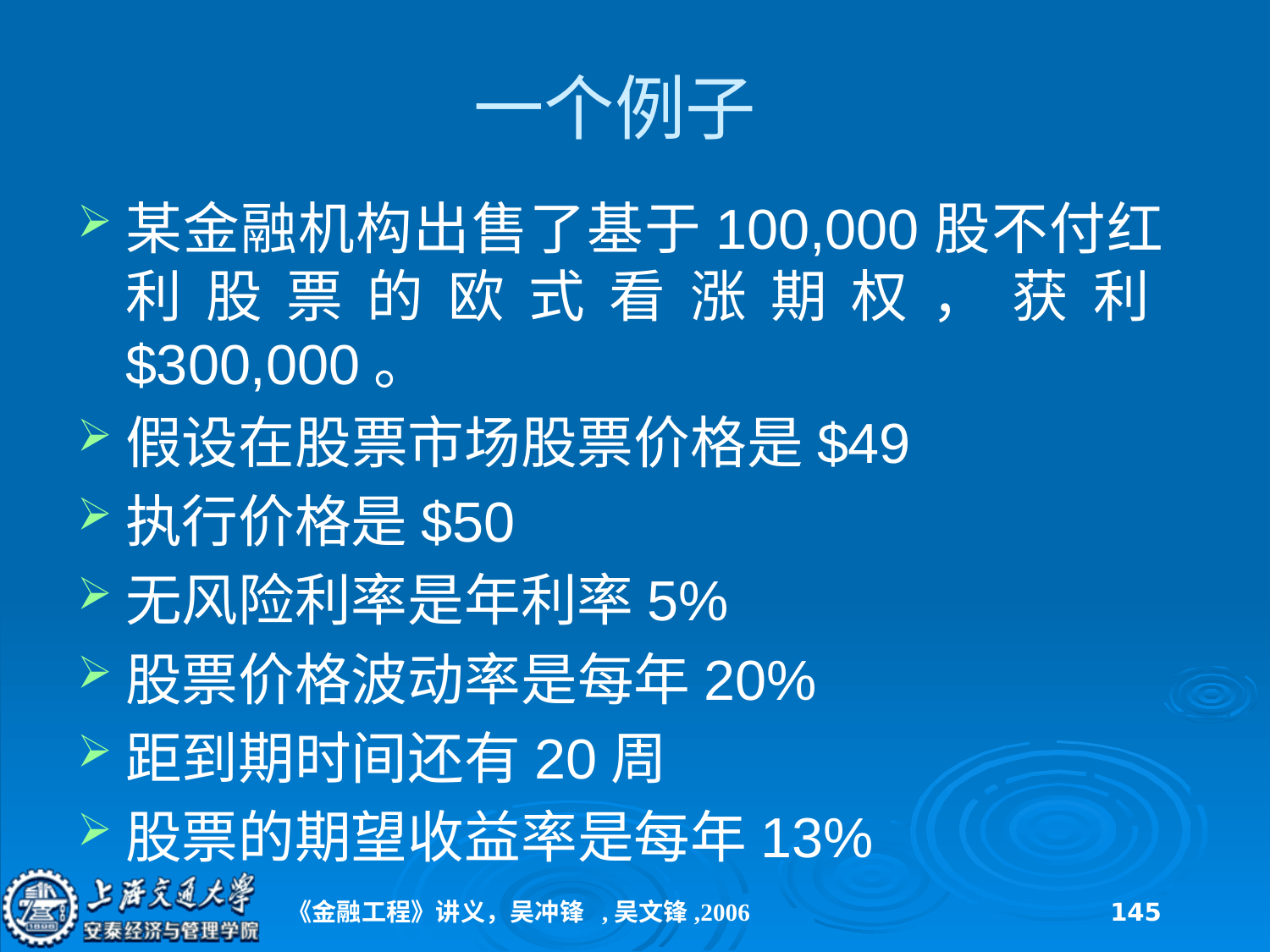

# 一个例子
某金融机构出售了基于100,000股不付红利股票的欧式看涨期权，获利$300,000。
假设在股票市场股票价格是$49
执行价格是$50
无风险利率是年利率5%
股票价格波动率是每年20%
距到期时间还有20周
股票的期望收益率是每年13%